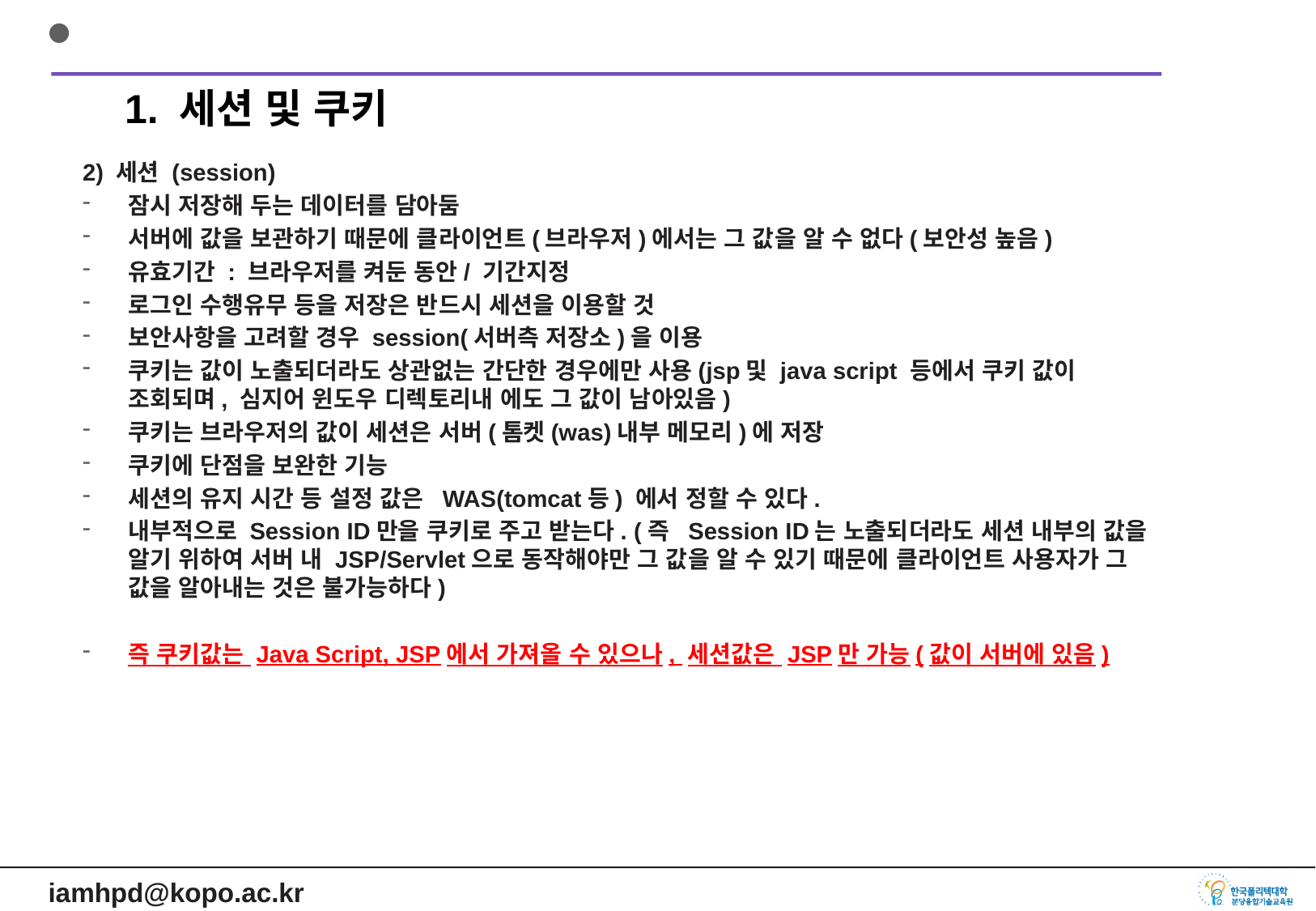

1. 세션 및 쿠키
2) 세션 (session)
잠시 저장해 두는 데이터를 담아둠
서버에 값을 보관하기 때문에 클라이언트(브라우저)에서는 그 값을 알 수 없다(보안성 높음)
유효기간 : 브라우저를 켜둔 동안/ 기간지정
로그인 수행유무 등을 저장은 반드시 세션을 이용할 것
보안사항을 고려할 경우 session(서버측 저장소)을 이용
쿠키는 값이 노출되더라도 상관없는 간단한 경우에만 사용(jsp및 java script 등에서 쿠키 값이 조회되며, 심지어 윈도우 디렉토리내 에도 그 값이 남아있음)
쿠키는 브라우저의 값이 세션은 서버(톰켓(was)내부 메모리)에 저장
쿠키에 단점을 보완한 기능
세션의 유지 시간 등 설정 값은  WAS(tomcat등) 에서 정할 수 있다.
내부적으로 Session ID만을 쿠키로 주고 받는다. (즉  Session ID는 노출되더라도 세션 내부의 값을 알기 위하여 서버 내 JSP/Servlet으로 동작해야만 그 값을 알 수 있기 때문에 클라이언트 사용자가 그 값을 알아내는 것은 불가능하다)

즉 쿠키값는 Java Script, JSP에서 가져올 수 있으나, 세션값은 JSP만 가능(값이 서버에 있음)